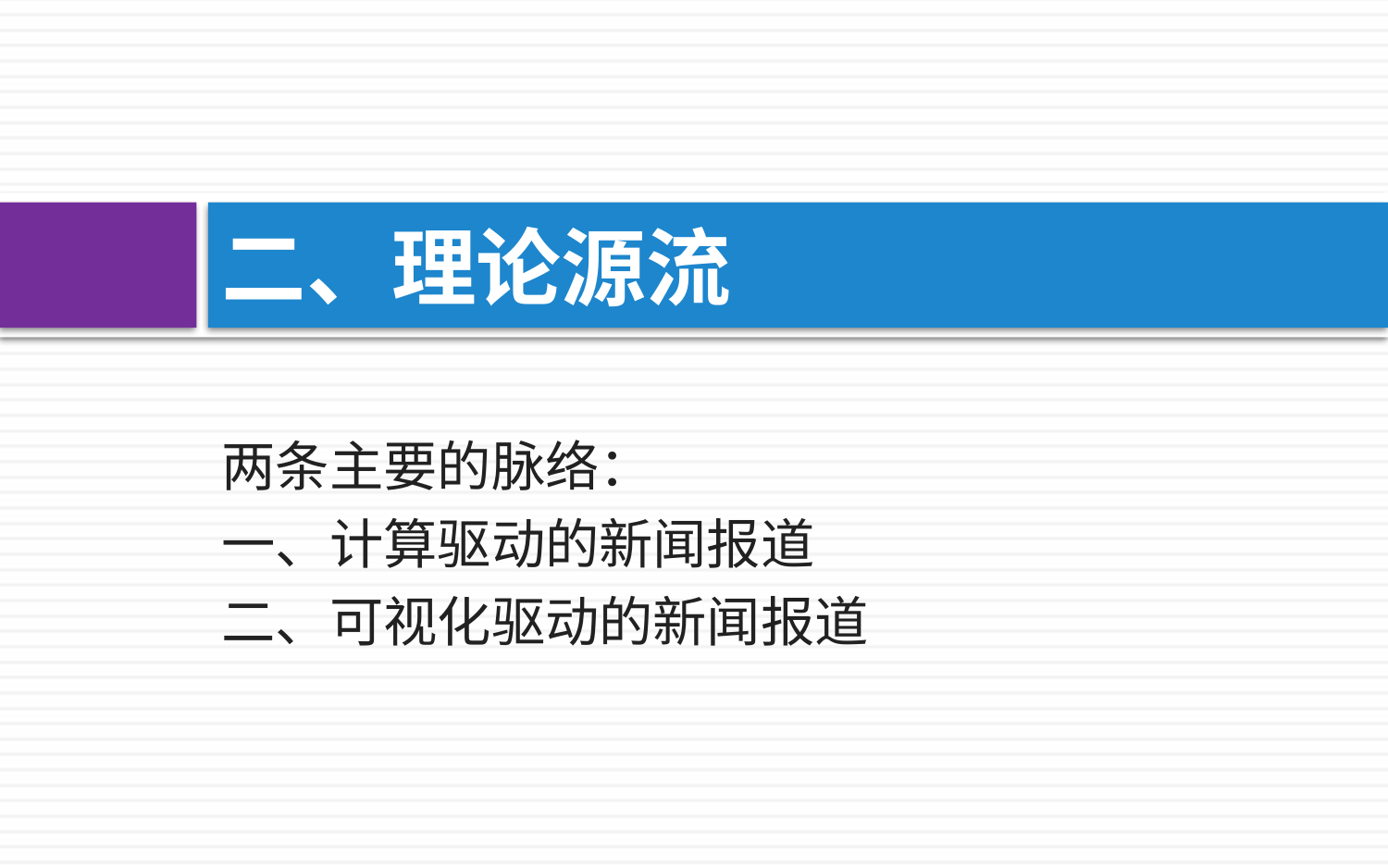

# 二、理论源流

两条主要的脉络：
一、计算驱动的新闻报道
二、可视化驱动的新闻报道